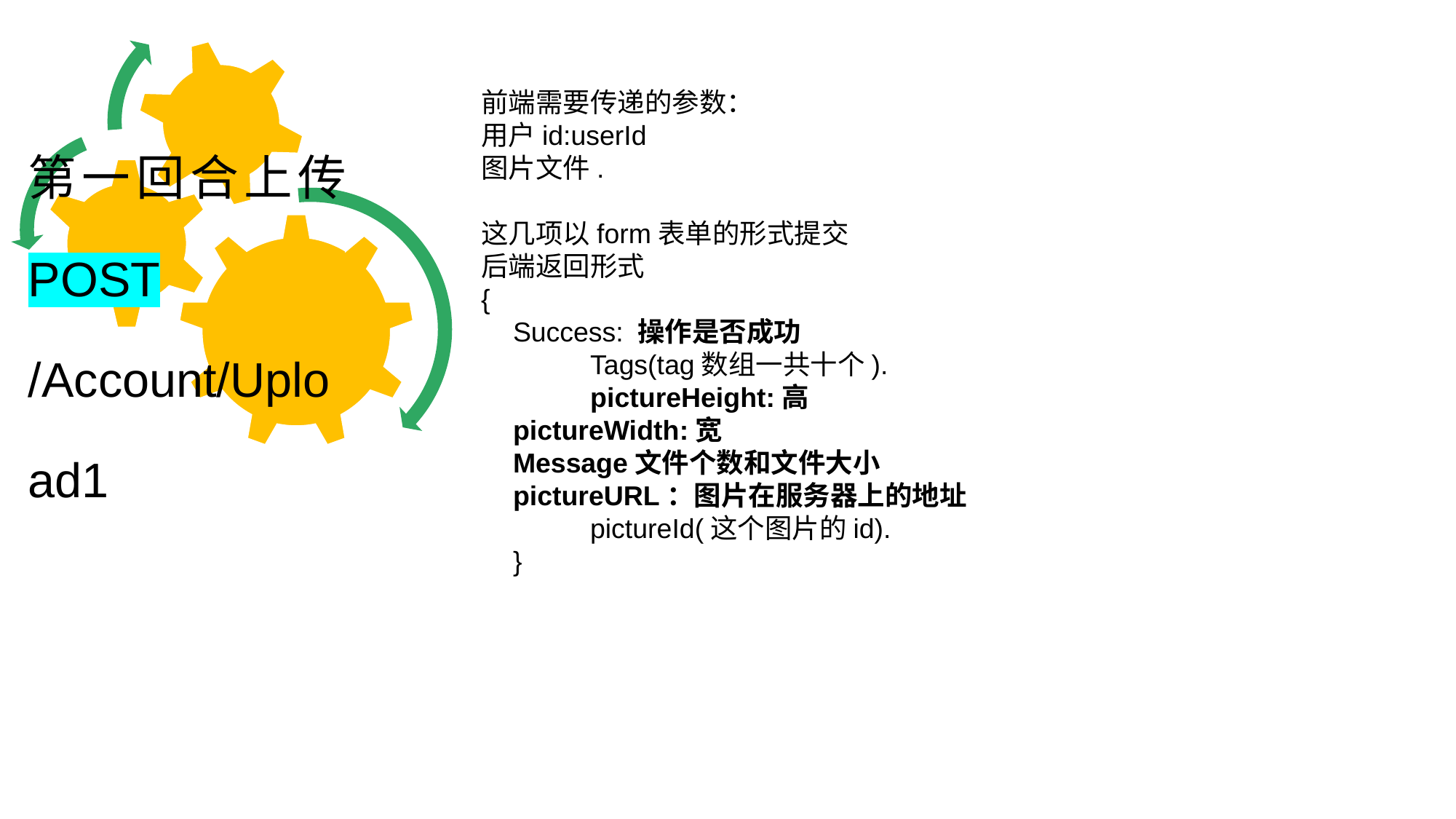

前端需要传递的参数：
用户id:userId
图片文件.

这几项以form表单的形式提交
后端返回形式
{
Success: 操作是否成功
	Tags(tag数组一共十个).
	pictureHeight:高
pictureWidth:宽
Message文件个数和文件大小
pictureURL：图片在服务器上的地址
	pictureId(这个图片的id).
}
第一回合上传 POST /Account/Upload1